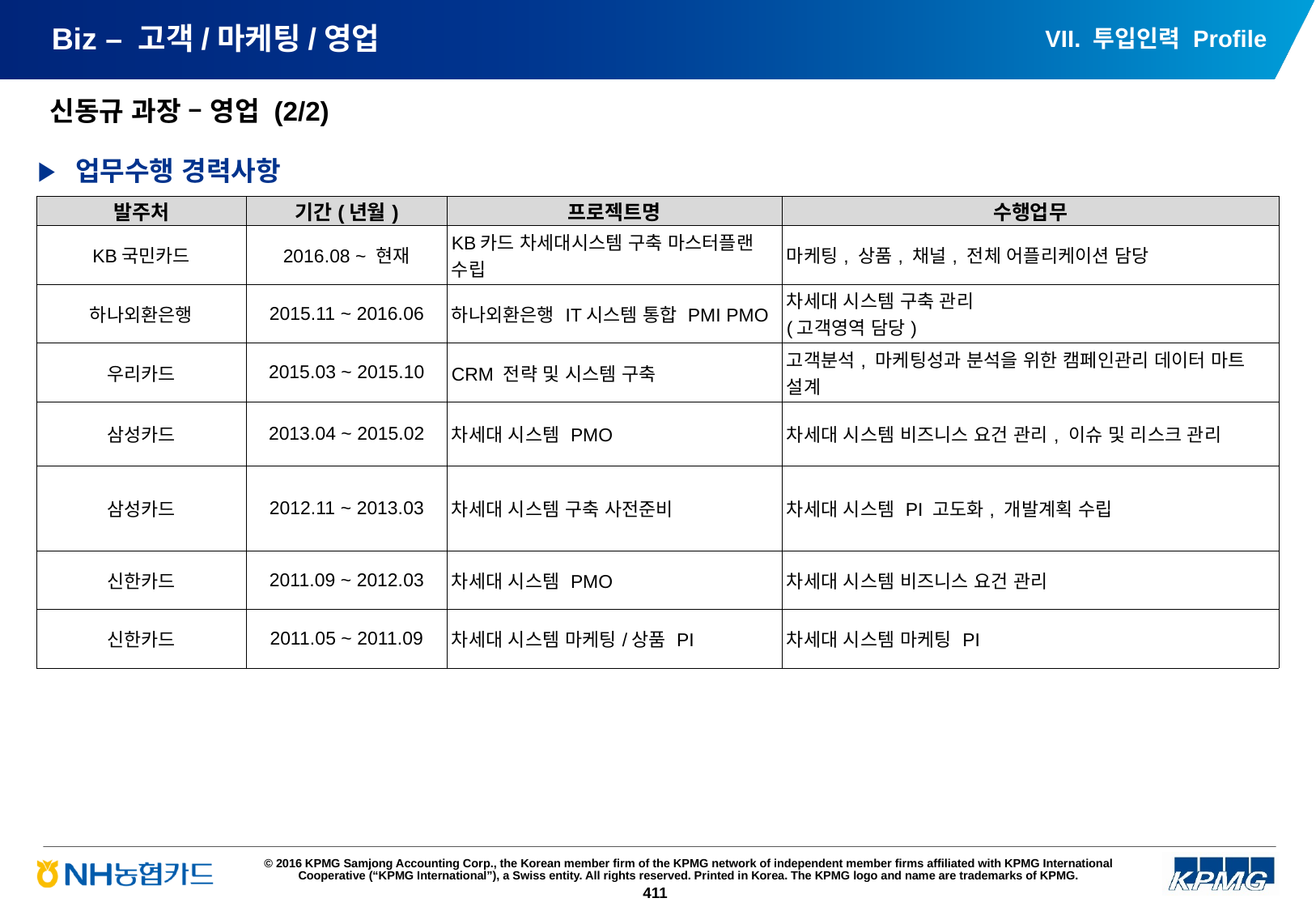

VII. 투입인력 Profile
# Biz – 고객/마케팅/영업
신동규 과장 – 영업 (2/2)
업무수행 경력사항
| 발주처 | 기간(년월) | 프로젝트명 | 수행업무 |
| --- | --- | --- | --- |
| KB국민카드 | 2016.08 ~ 현재 | KB카드 차세대시스템 구축 마스터플랜 수립 | 마케팅, 상품, 채널, 전체 어플리케이션 담당 |
| 하나외환은행 | 2015.11 ~ 2016.06 | 하나외환은행 IT시스템 통합 PMI PMO | 차세대 시스템 구축 관리 (고객영역 담당) |
| 우리카드 | 2015.03 ~ 2015.10 | CRM 전략 및 시스템 구축 | 고객분석, 마케팅성과 분석을 위한 캠페인관리 데이터 마트 설계 |
| 삼성카드 | 2013.04 ~ 2015.02 | 차세대 시스템 PMO | 차세대 시스템 비즈니스 요건 관리, 이슈 및 리스크 관리 |
| 삼성카드 | 2012.11 ~ 2013.03 | 차세대 시스템 구축 사전준비 | 차세대 시스템 PI 고도화, 개발계획 수립 |
| 신한카드 | 2011.09 ~ 2012.03 | 차세대 시스템 PMO | 차세대 시스템 비즈니스 요건 관리 |
| 신한카드 | 2011.05 ~ 2011.09 | 차세대 시스템 마케팅/상품 PI | 차세대 시스템 마케팅 PI |